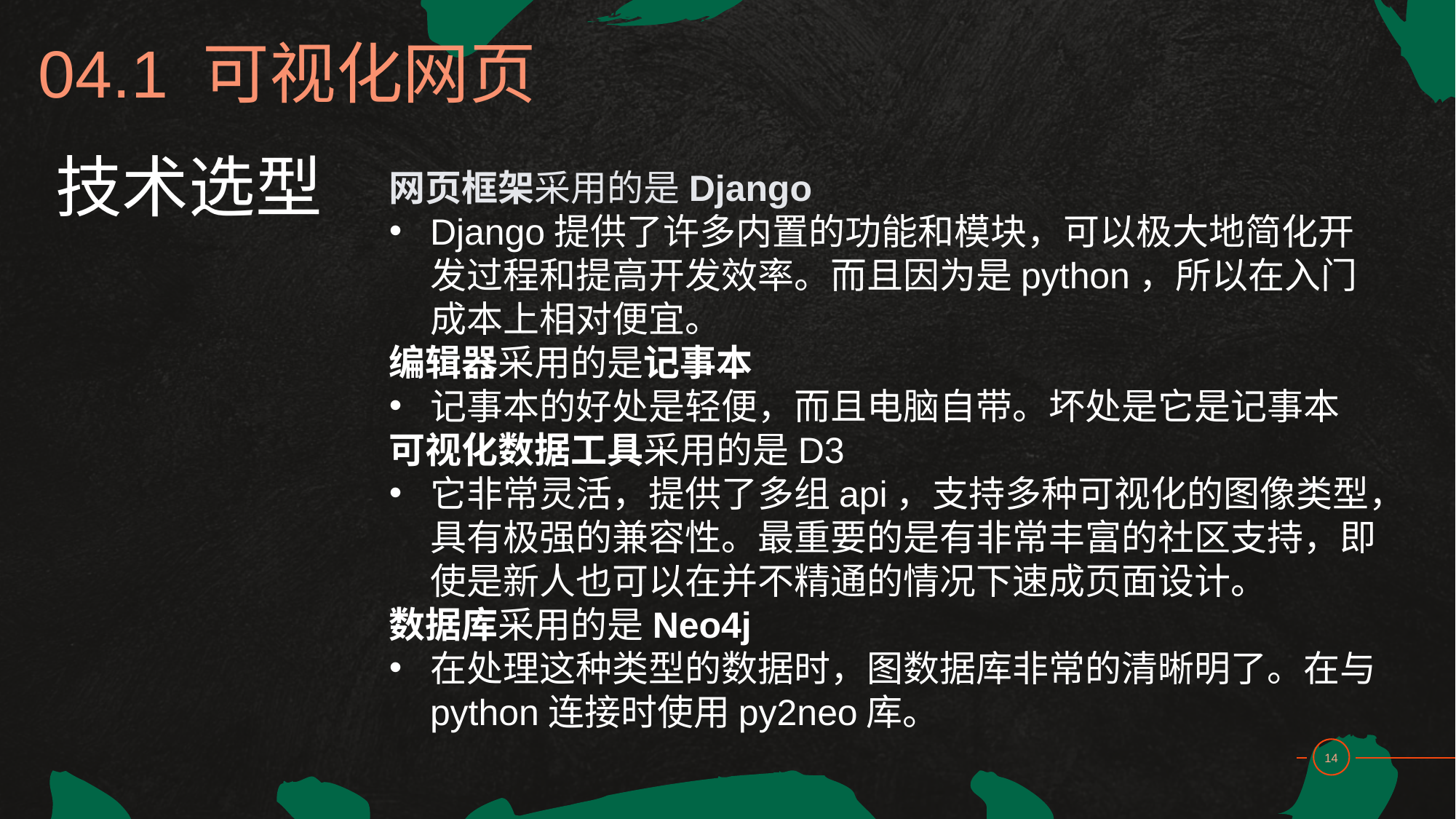

04.1 可视化网页
技术选型
网页框架采用的是Django
Django提供了许多内置的功能和模块，可以极大地简化开发过程和提高开发效率。而且因为是python，所以在入门成本上相对便宜。
编辑器采用的是记事本
记事本的好处是轻便，而且电脑自带。坏处是它是记事本
可视化数据工具采用的是D3
它非常灵活，提供了多组api，支持多种可视化的图像类型，具有极强的兼容性。最重要的是有非常丰富的社区支持，即使是新人也可以在并不精通的情况下速成页面设计。
数据库采用的是Neo4j
在处理这种类型的数据时，图数据库非常的清晰明了。在与python连接时使用py2neo库。

14